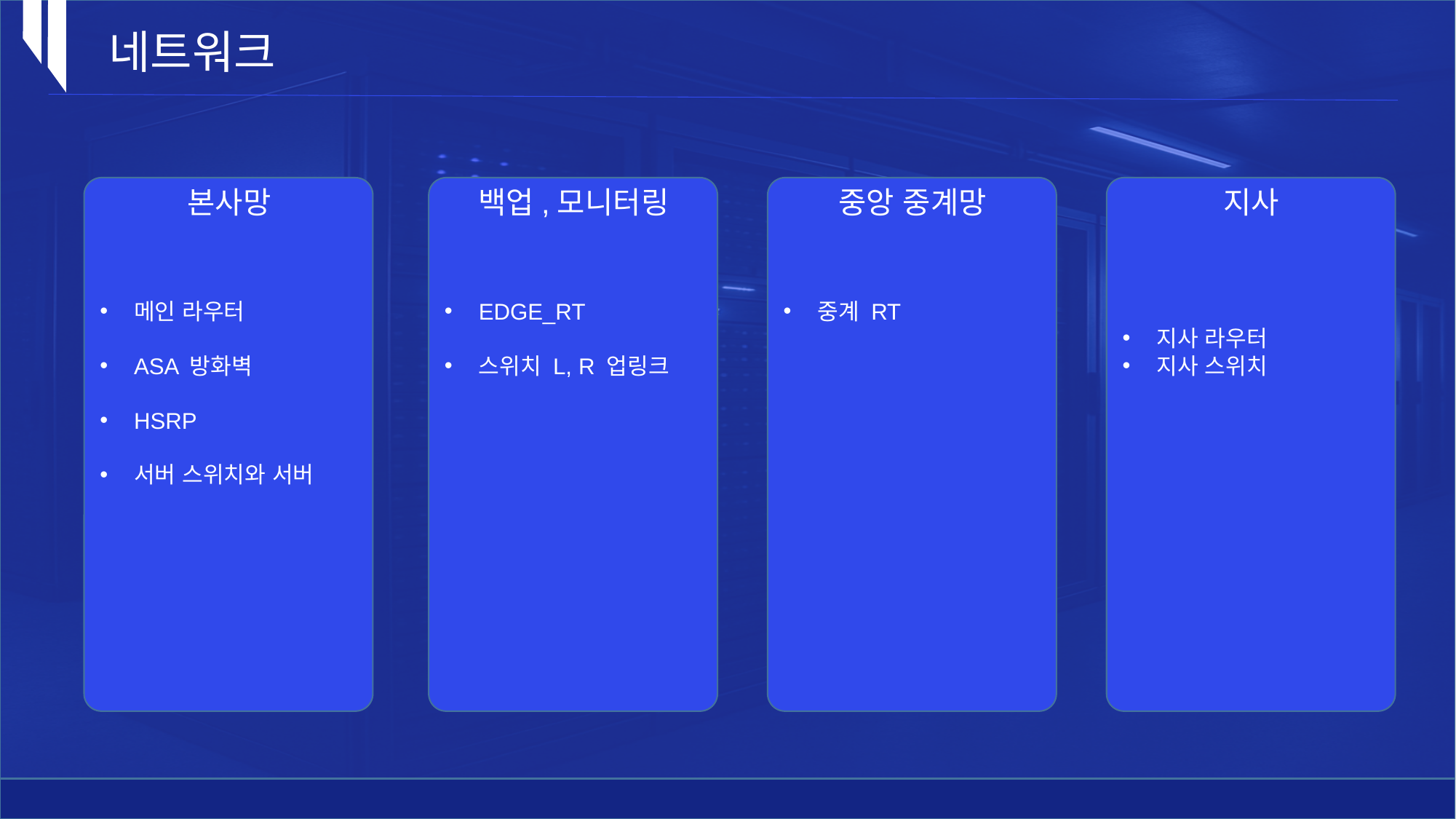

네트워크

중계 RT
중앙 중계망

지사 라우터
지사 스위치
지사

EDGE_RT
스위치 L, R 업링크
백업,모니터링

메인 라우터
ASA 방화벽
HSRP
서버 스위치와 서버
본사망